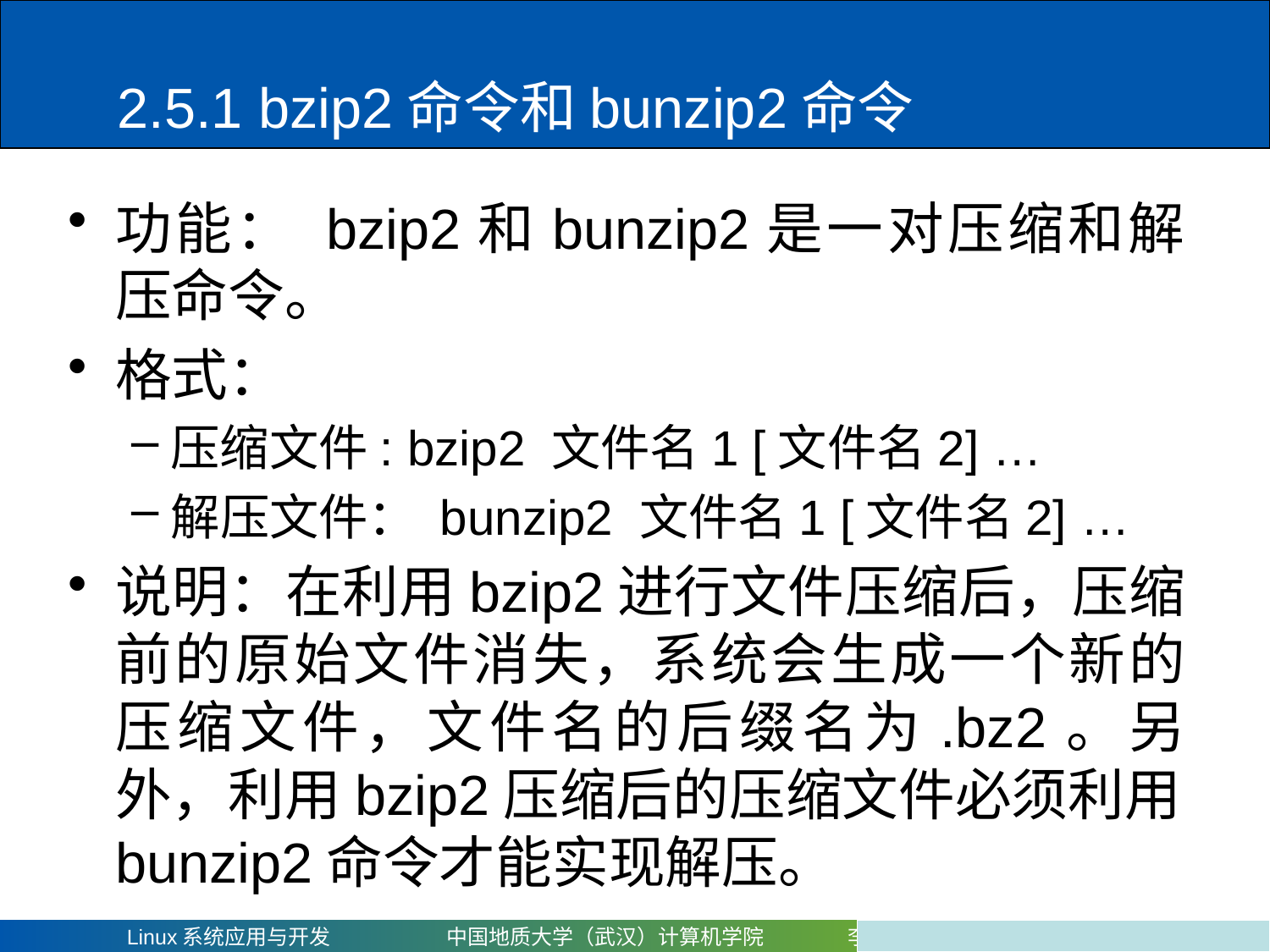

# 2.5.1 bzip2命令和bunzip2命令
功能： bzip2和bunzip2是一对压缩和解压命令。
格式：
压缩文件: bzip2 文件名1 [文件名2] …
解压文件： bunzip2 文件名1 [文件名2] …
说明：在利用bzip2进行文件压缩后，压缩前的原始文件消失，系统会生成一个新的压缩文件，文件名的后缀名为.bz2。另外，利用bzip2压缩后的压缩文件必须利用bunzip2命令才能实现解压。